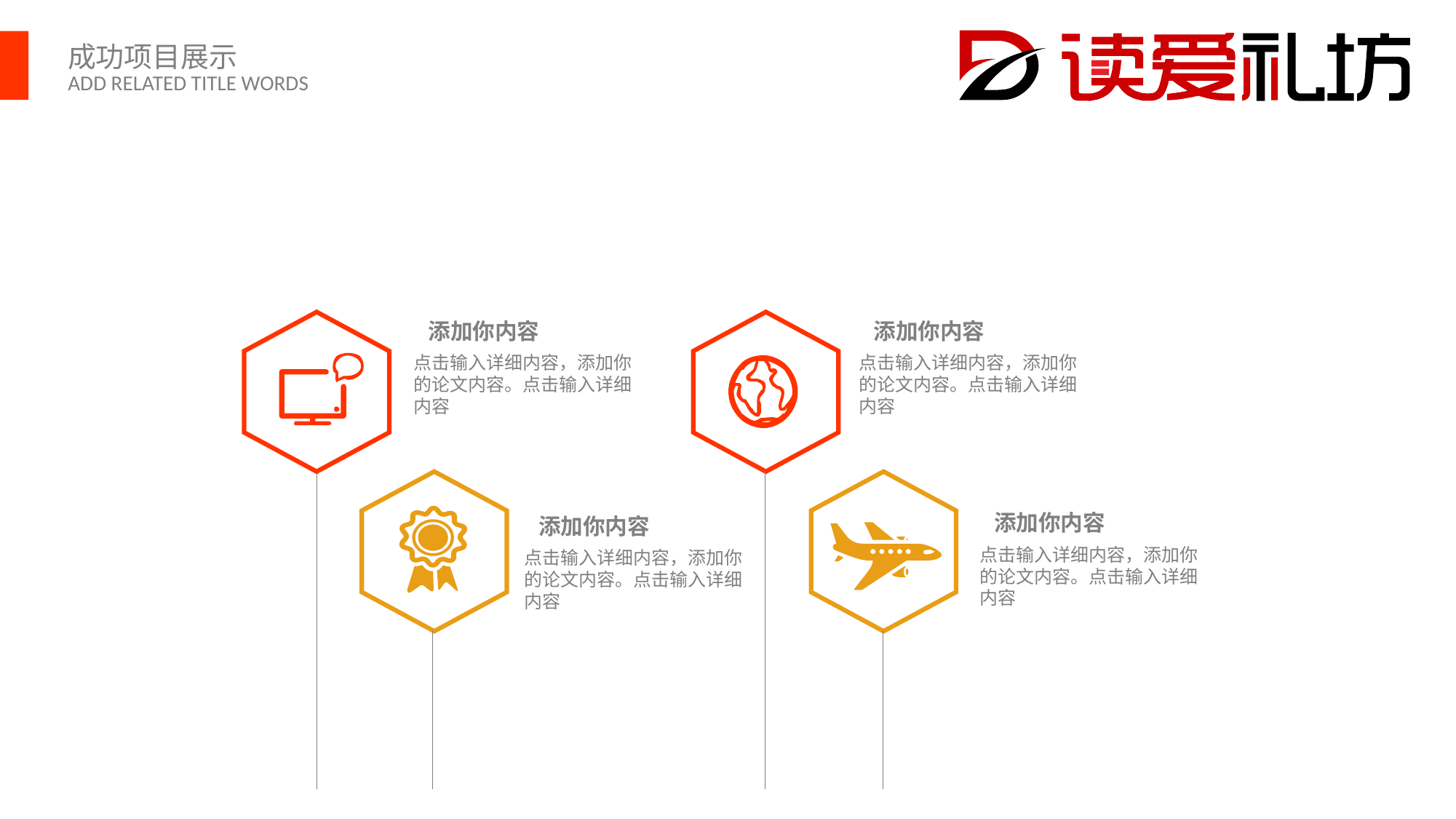

添加你内容
添加你内容

点击输入详细内容，添加你的论文内容。点击输入详细内容
点击输入详细内容，添加你的论文内容。点击输入详细内容

添加你内容
添加你内容
点击输入详细内容，添加你的论文内容。点击输入详细内容
点击输入详细内容，添加你的论文内容。点击输入详细内容